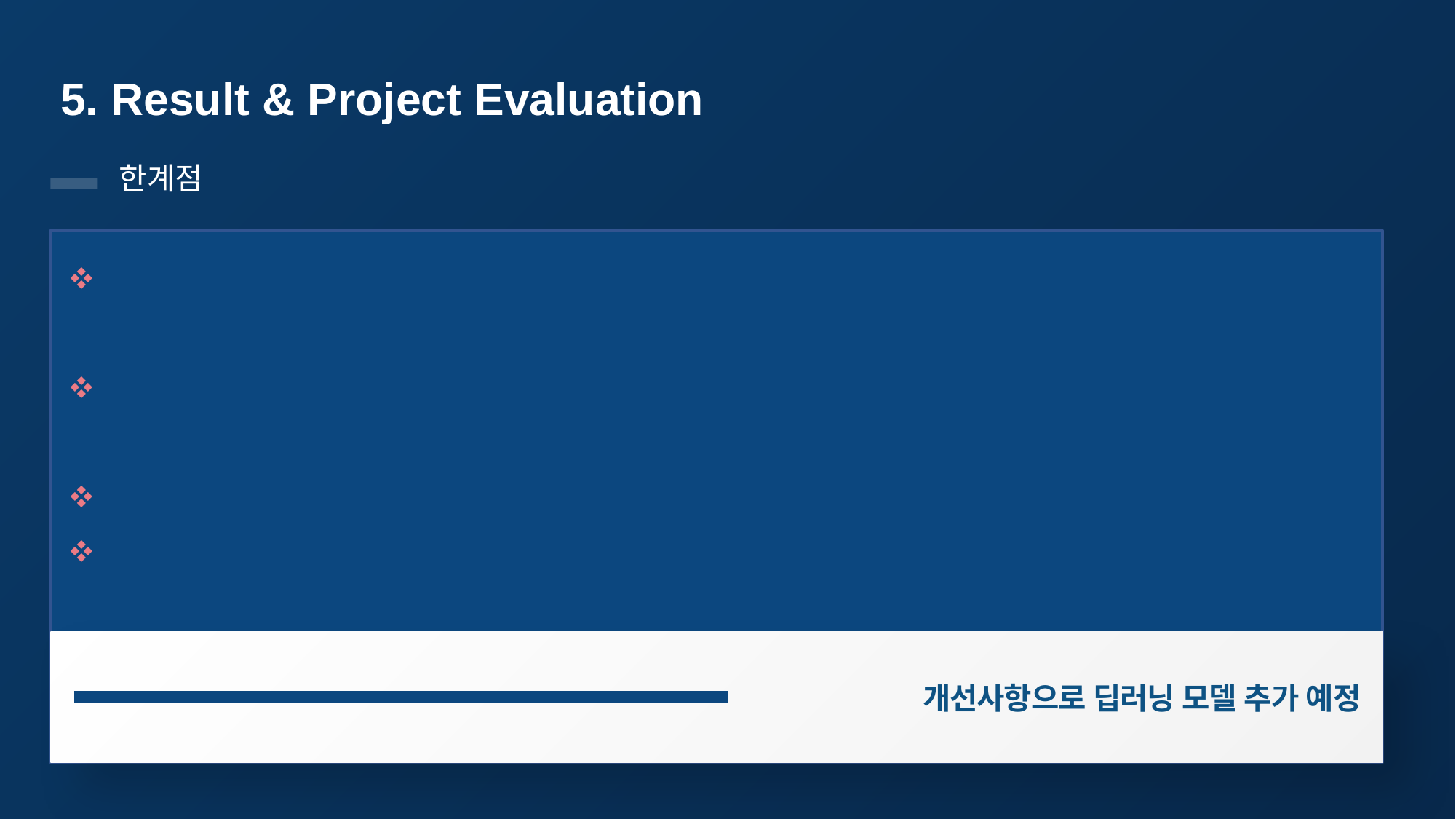

# 5. Result & Project Evaluation
한계점
데이터의 변수가 대부분 결측 값
	Ex) 흥행하지 못한 영화, 독립 영화 등Ex)
데이터 특성 상 관객수가 없거나 관객수가 너무 높은 데이터는 이상 치로 해석 될 수 있음
	Ex) 관객수 5, 매출액 3000, 쪽박 영화, 영화 “명량” 등
코로나와 같은 급격한 외부환경의 변화가 패턴을 찾기 어렵게 함
분류 모델이 아닌 회귀 모델을 선택함으로, 모델 성능 향상에  어려움을 가졌음

개선사항으로 딥러닝 모델 추가 예정